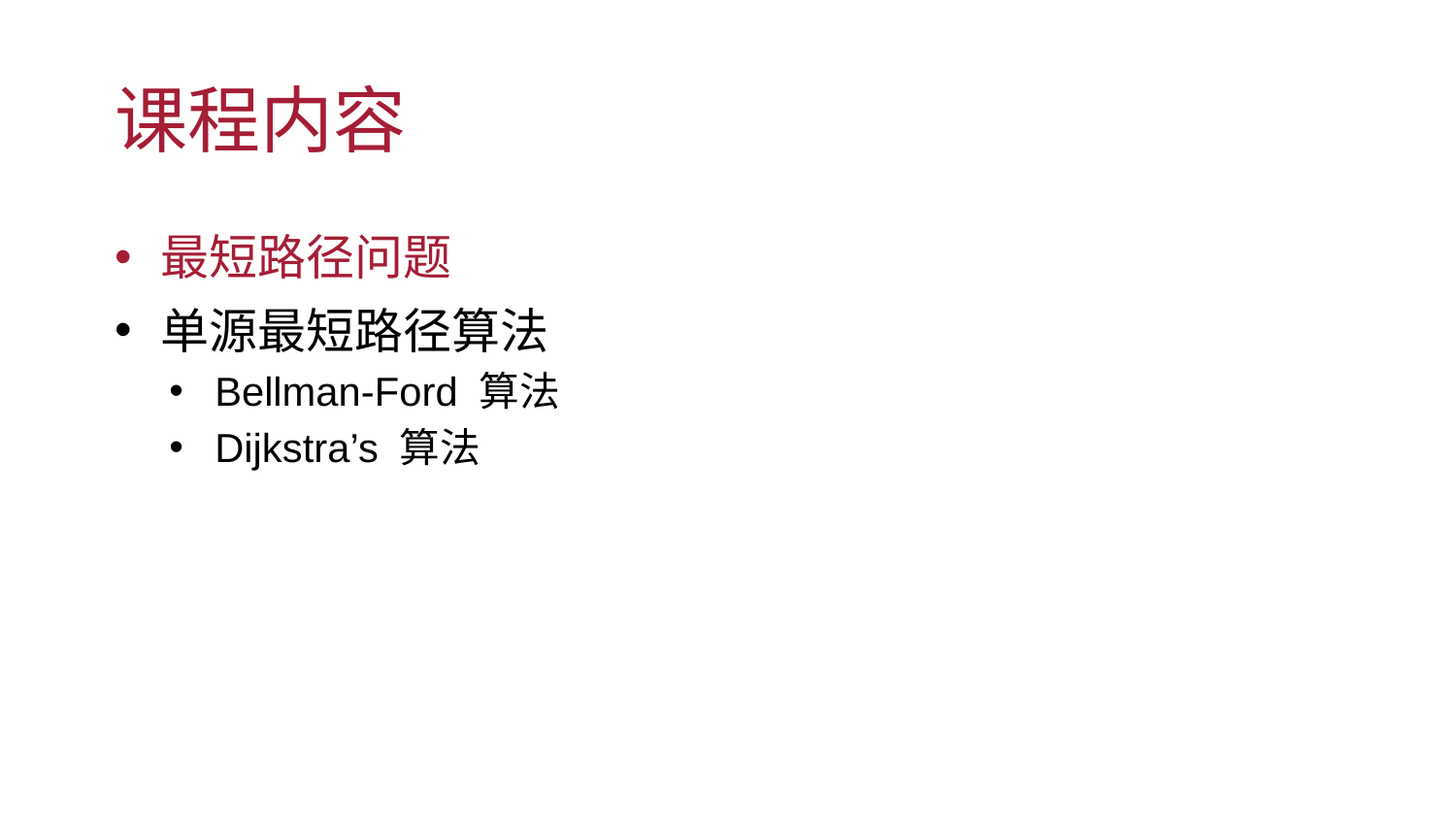

# 课程内容
最短路径问题
单源最短路径算法
Bellman-Ford 算法
Dijkstra’s 算法